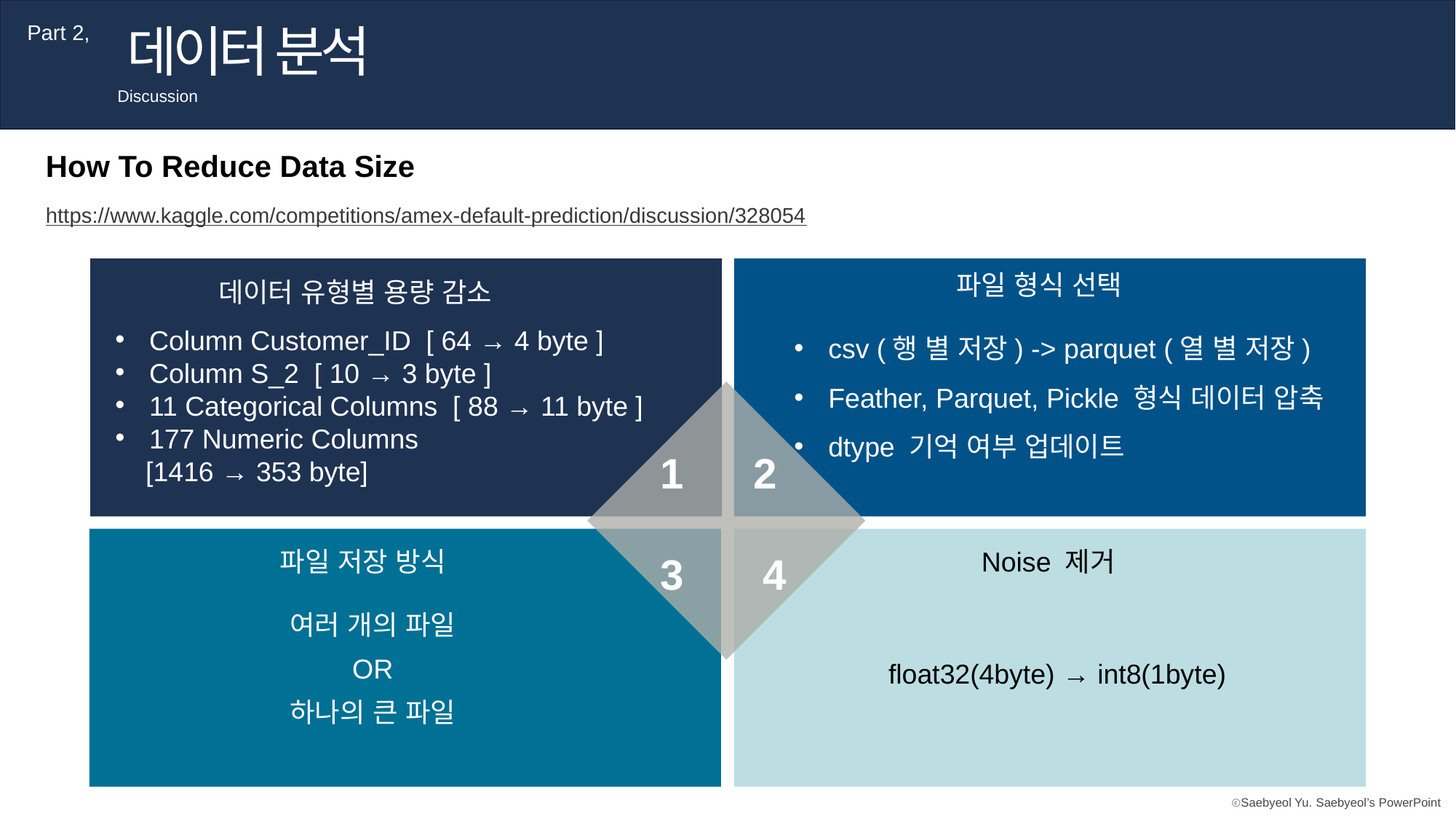

데이터 분석
Part 2,
Discussion
How To Reduce Data Size
https://www.kaggle.com/competitions/amex-default-prediction/discussion/328054
데이터 유형별 용량 감소

1
2
3
4

파일 형식 선택
csv (행 별 저장) -> parquet (열 별 저장)
Feather, Parquet, Pickle 형식 데이터 압축
dtype 기억 여부 업데이트
Column Customer_ID  [ 64 → 4 byte ]
Column S_2  [ 10 → 3 byte ]
11 Categorical Columns  [ 88 → 11 byte ]
177 Numeric Columns
    [1416 → 353 byte]
파일 저장 방식
Noise 제거
여러 개의 파일

OR

하나의 큰 파일
float32(4byte) → int8(1byte)